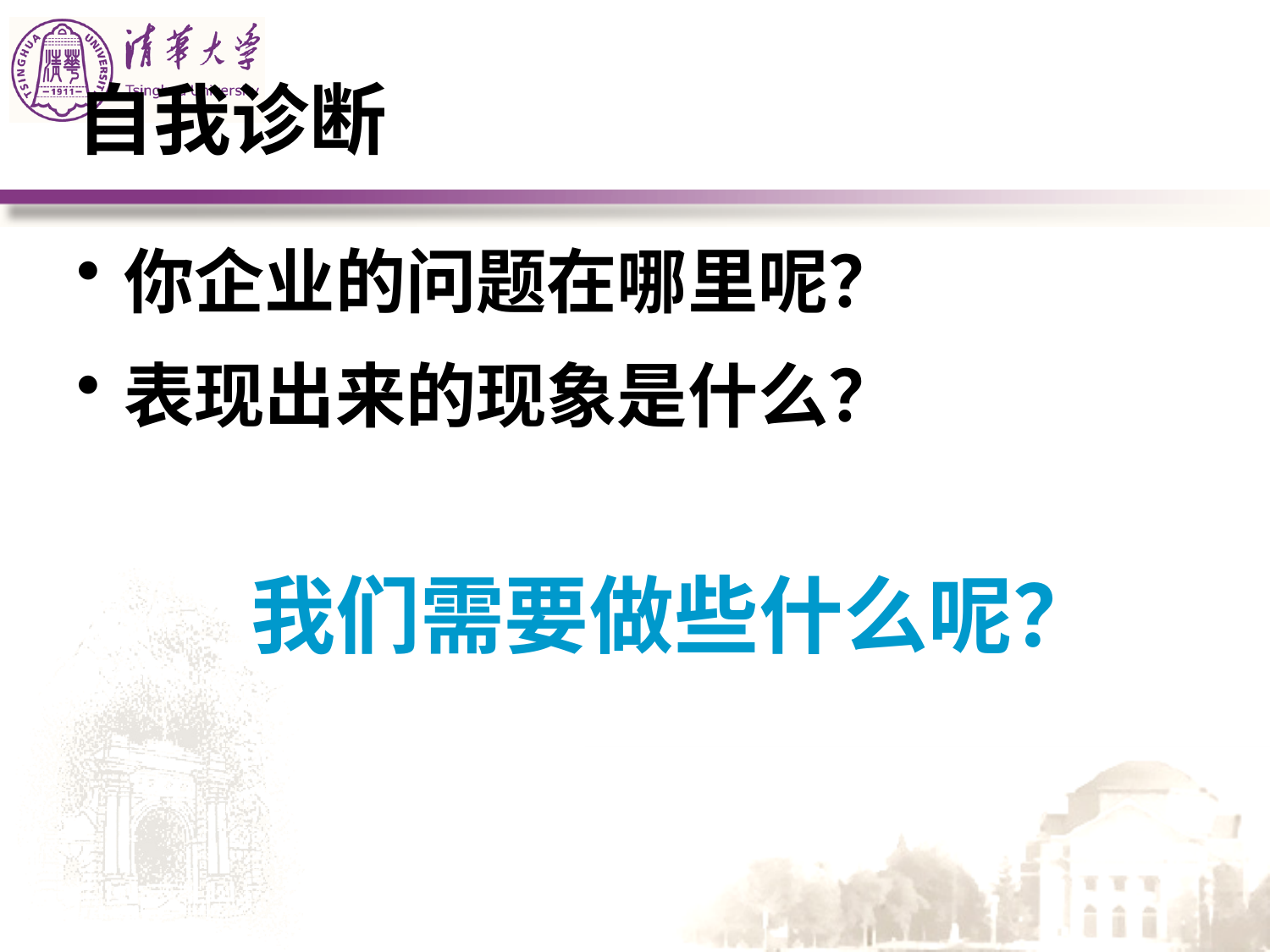

# 自我诊断
你企业的问题在哪里呢？
表现出来的现象是什么？

        我们需要做些什么呢？